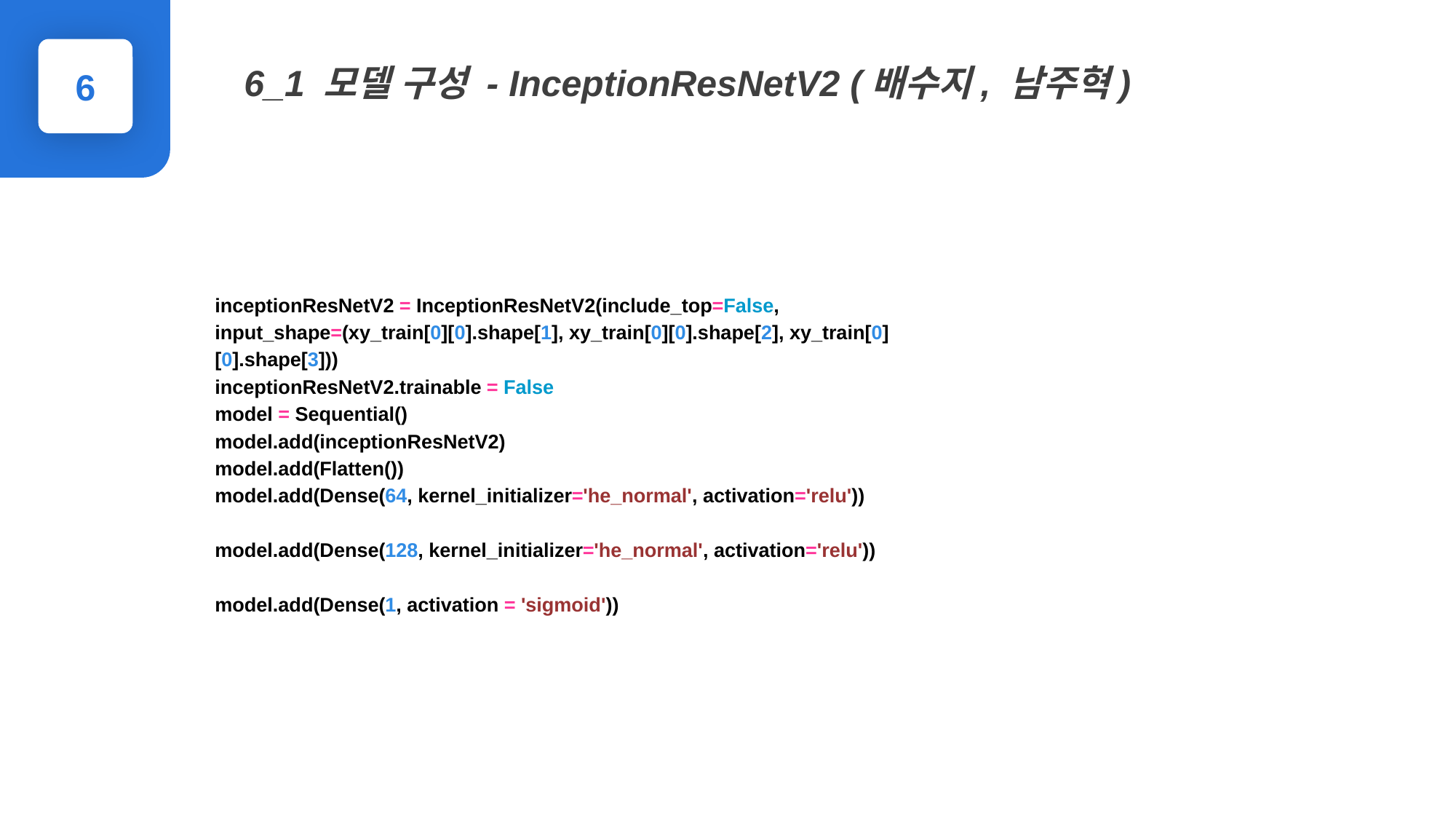

6_1 모델 구성 - InceptionResNetV2 (배수지, 남주혁)

6

inceptionResNetV2 = InceptionResNetV2(include_top=False, input_shape=(xy_train[0][0].shape[1], xy_train[0][0].shape[2], xy_train[0][0].shape[3]))
inceptionResNetV2.trainable = False
model = Sequential()
model.add(inceptionResNetV2)
model.add(Flatten())
model.add(Dense(64, kernel_initializer='he_normal', activation='relu'))
model.add(Dense(128, kernel_initializer='he_normal', activation='relu'))
model.add(Dense(1, activation = 'sigmoid'))